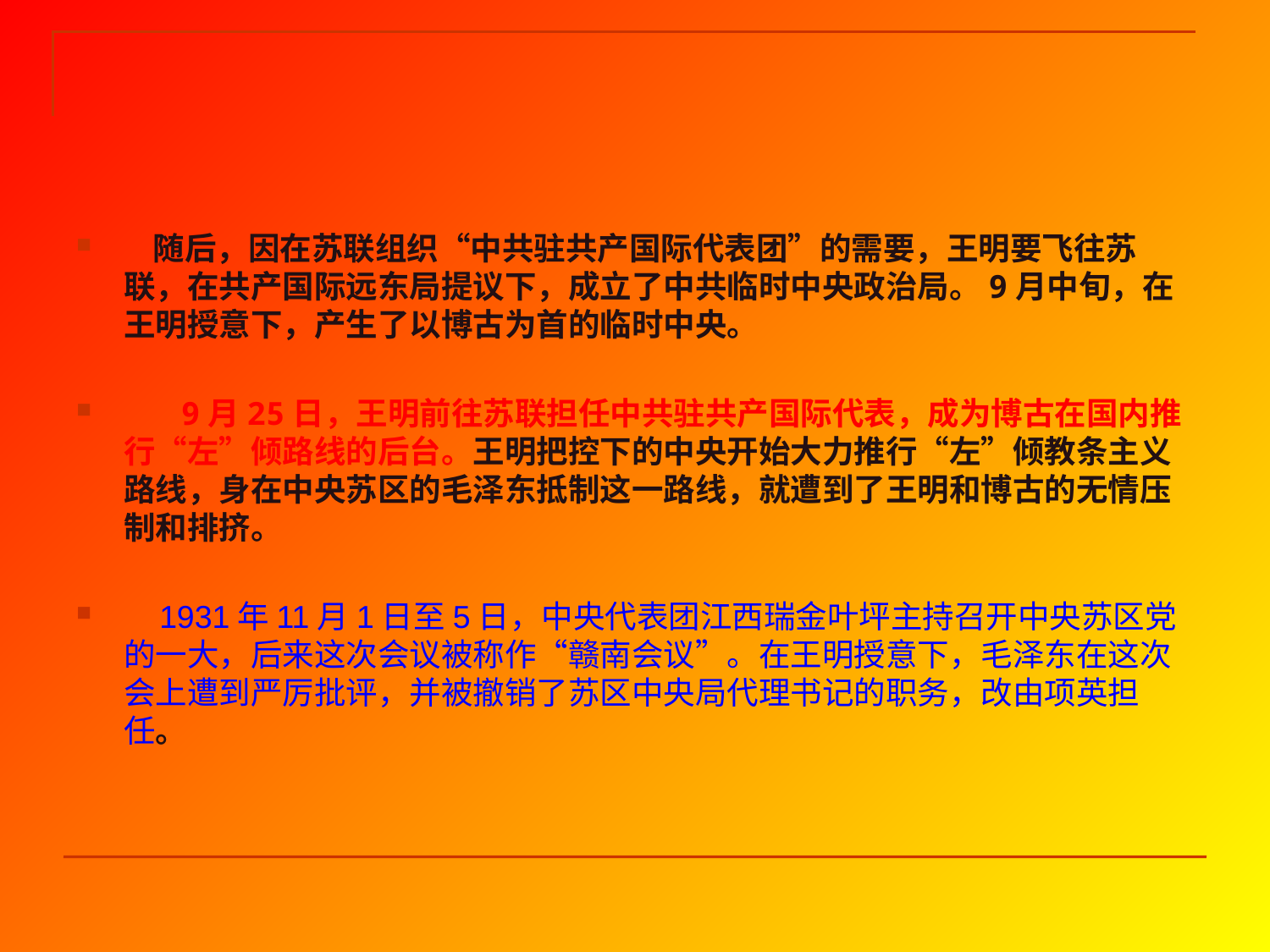

随后，因在苏联组织“中共驻共产国际代表团”的需要，王明要飞往苏联，在共产国际远东局提议下，成立了中共临时中央政治局。9月中旬，在王明授意下，产生了以博古为首的临时中央。

   9月25日，王明前往苏联担任中共驻共产国际代表，成为博古在国内推行“左”倾路线的后台。王明把控下的中央开始大力推行“左”倾教条主义路线，身在中央苏区的毛泽东抵制这一路线，就遭到了王明和博古的无情压制和排挤。

    1931年11月1日至5日，中央代表团江西瑞金叶坪主持召开中央苏区党的一大，后来这次会议被称作“赣南会议”。在王明授意下，毛泽东在这次会上遭到严厉批评，并被撤销了苏区中央局代理书记的职务，改由项英担任。